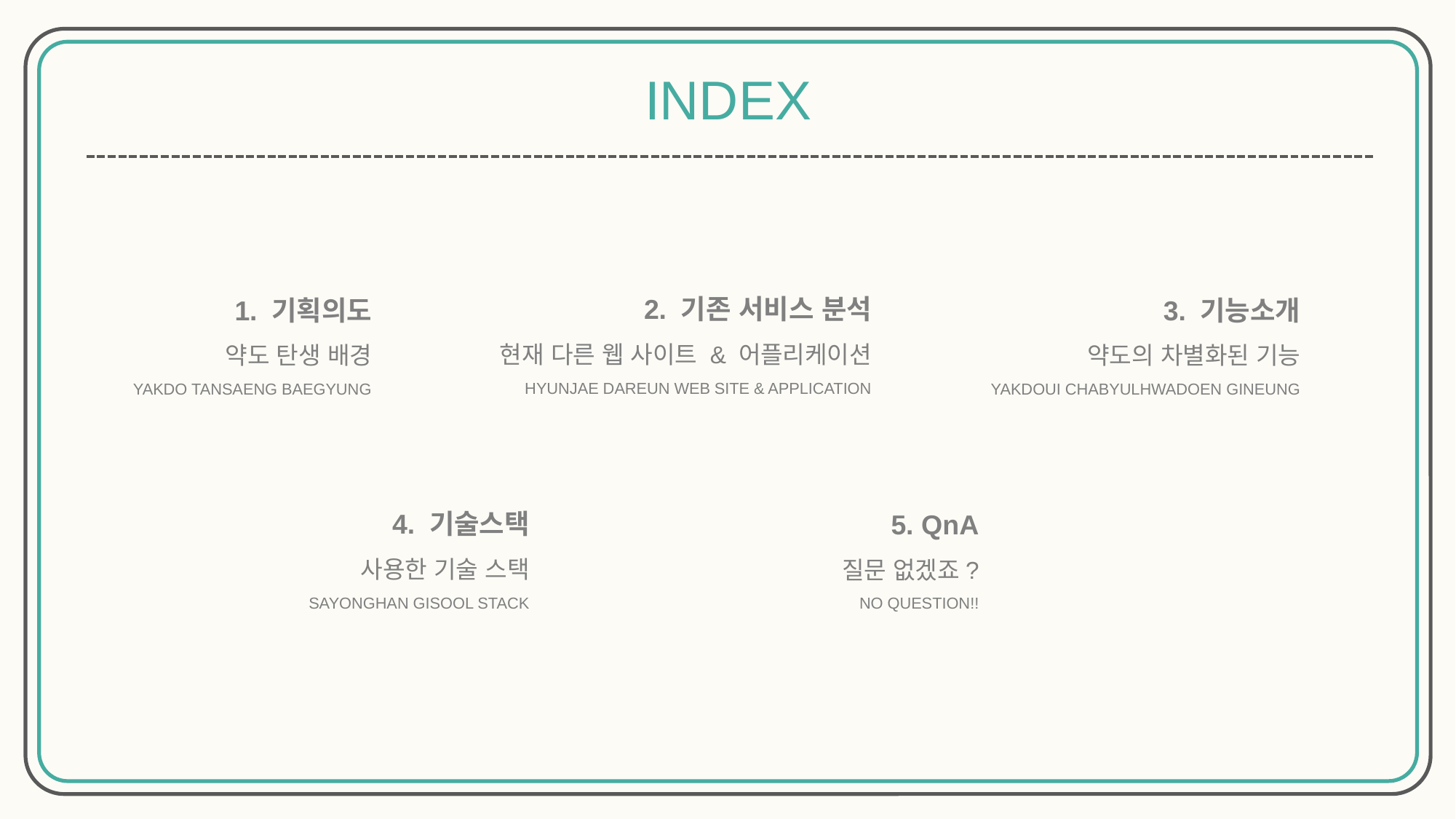

INDEX
2. 기존 서비스 분석
현재 다른 웹 사이트 & 어플리케이션
HYUNJAE DAREUN WEB SITE & APPLICATION
1. 기획의도
약도 탄생 배경
YAKDO TANSAENG BAEGYUNG
3. 기능소개
약도의 차별화된 기능
YAKDOUI CHABYULHWADOEN GINEUNG
4. 기술스택
사용한 기술 스택
SAYONGHAN GISOOL STACK
5. QnA
질문 없겠죠?
NO QUESTION!!